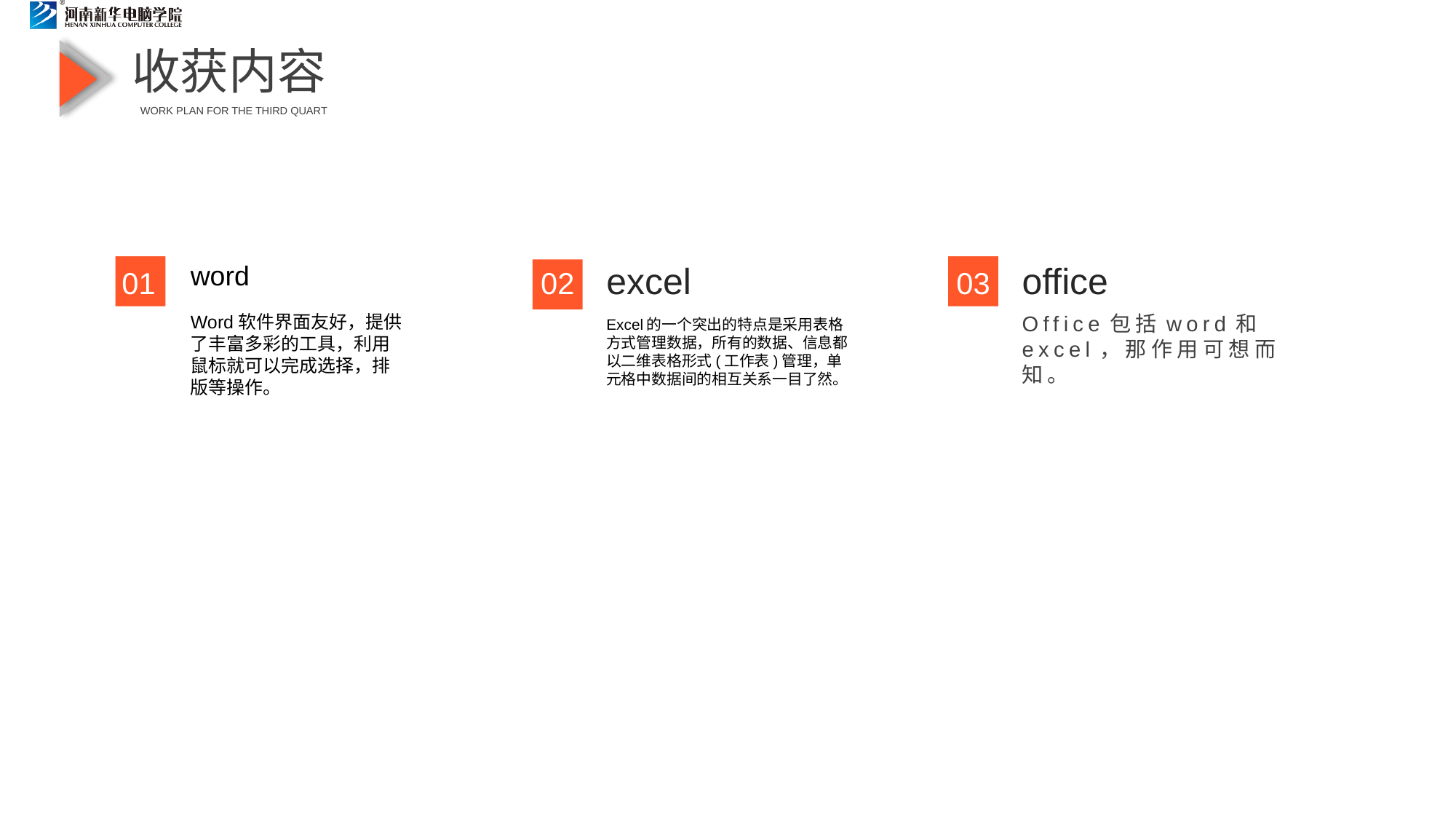

收获内容
WORK PLAN FOR THE THIRD QUART

word
excel
office

01

03
02

Word软件界面友好，提供了丰富多彩的工具，利用鼠标就可以完成选择，排版等操作。
Office包括word和excel，那作用可想而知。
Excel的一个突出的特点是采用表格方式管理数据，所有的数据、信息都以二维表格形式(工作表)管理，单元格中数据间的相互关系一目了然。
PPT下载 http://www.1ppt.com/xiazai/